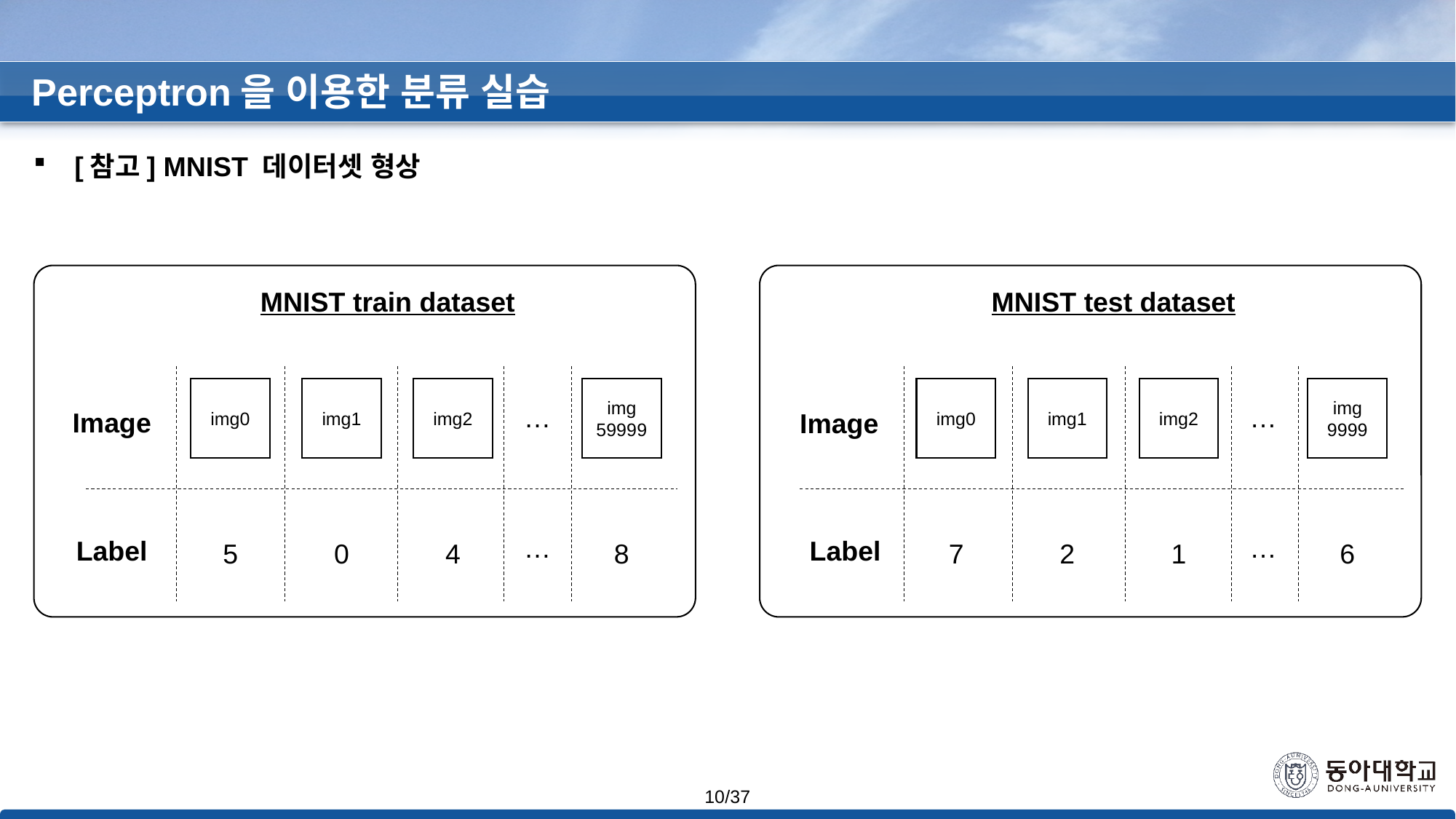

Perceptron을 이용한 분류 실습
[참고] MNIST 데이터셋 형상

MNIST train dataset
MNIST test dataset
img0
img1
img2
img
59999
img0
img1
img2
img
9999
…
…
Image
Image
…
…
Label
Label
5
0
4
8
7
2
1
6